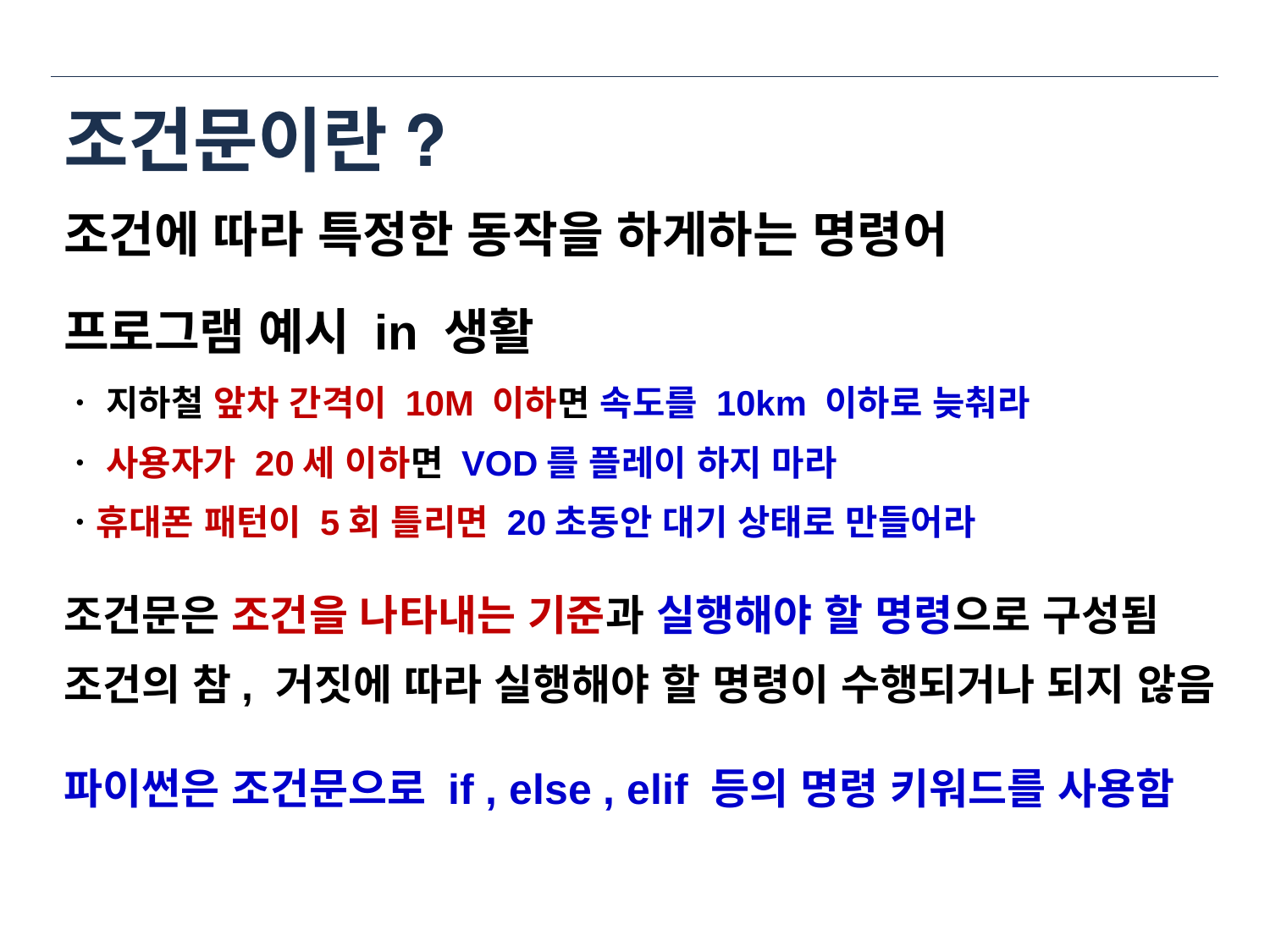

# 조건문이란?
조건에 따라 특정한 동작을 하게하는 명령어
프로그램 예시 in 생활
ㆍ 지하철 앞차 간격이 10M 이하면 속도를 10km 이하로 늦춰라
ㆍ 사용자가 20세 이하면 VOD를 플레이 하지 마라
ㆍ휴대폰 패턴이 5회 틀리면 20초동안 대기 상태로 만들어라
조건문은 조건을 나타내는 기준과 실행해야 할 명령으로 구성됨
조건의 참, 거짓에 따라 실행해야 할 명령이 수행되거나 되지 않음
파이썬은 조건문으로 if , else , elif 등의 명령 키워드를 사용함